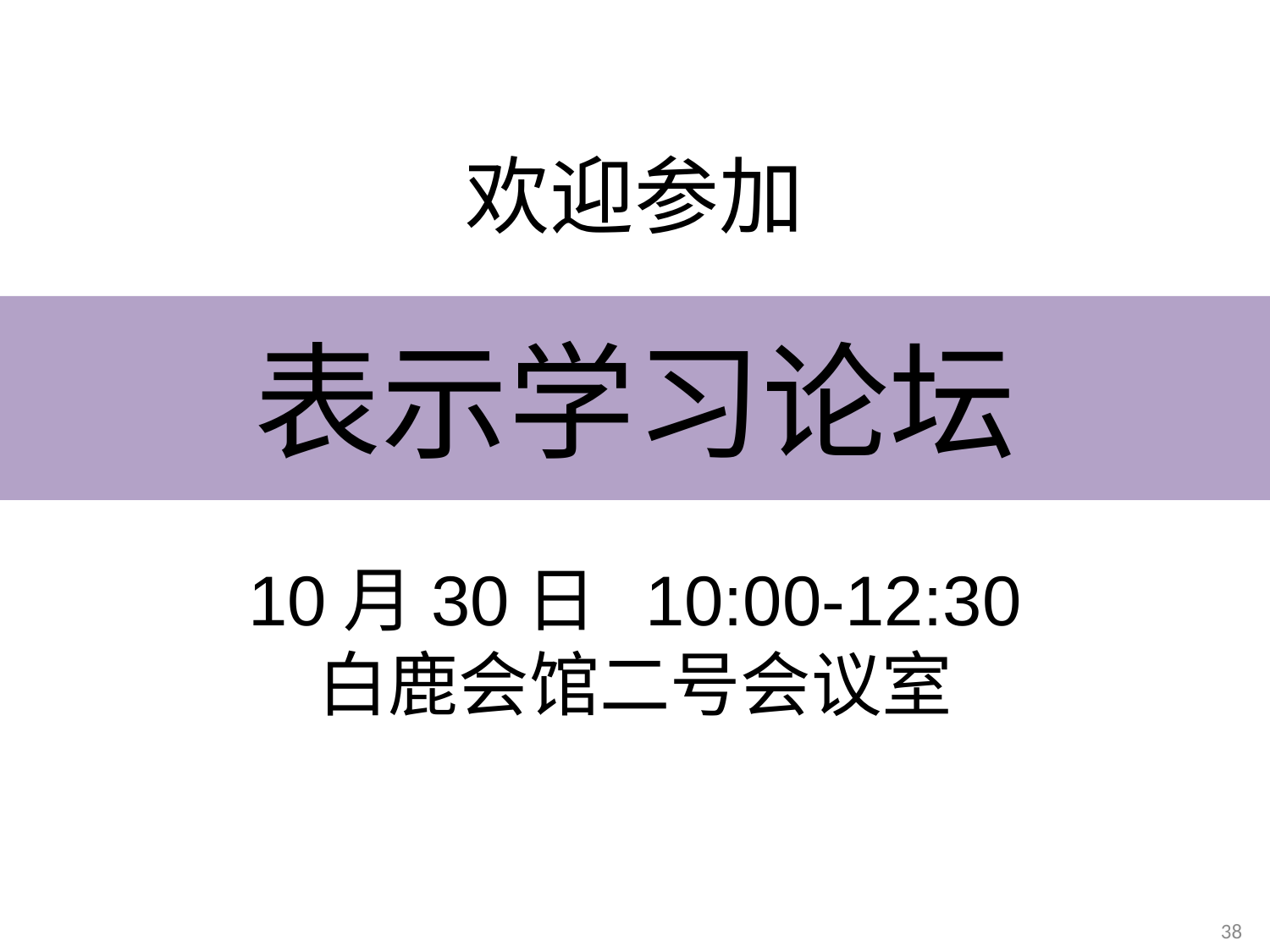

欢迎参加
# 表示学习论坛
10月30日  10:00-12:30
白鹿会馆二号会议室
38